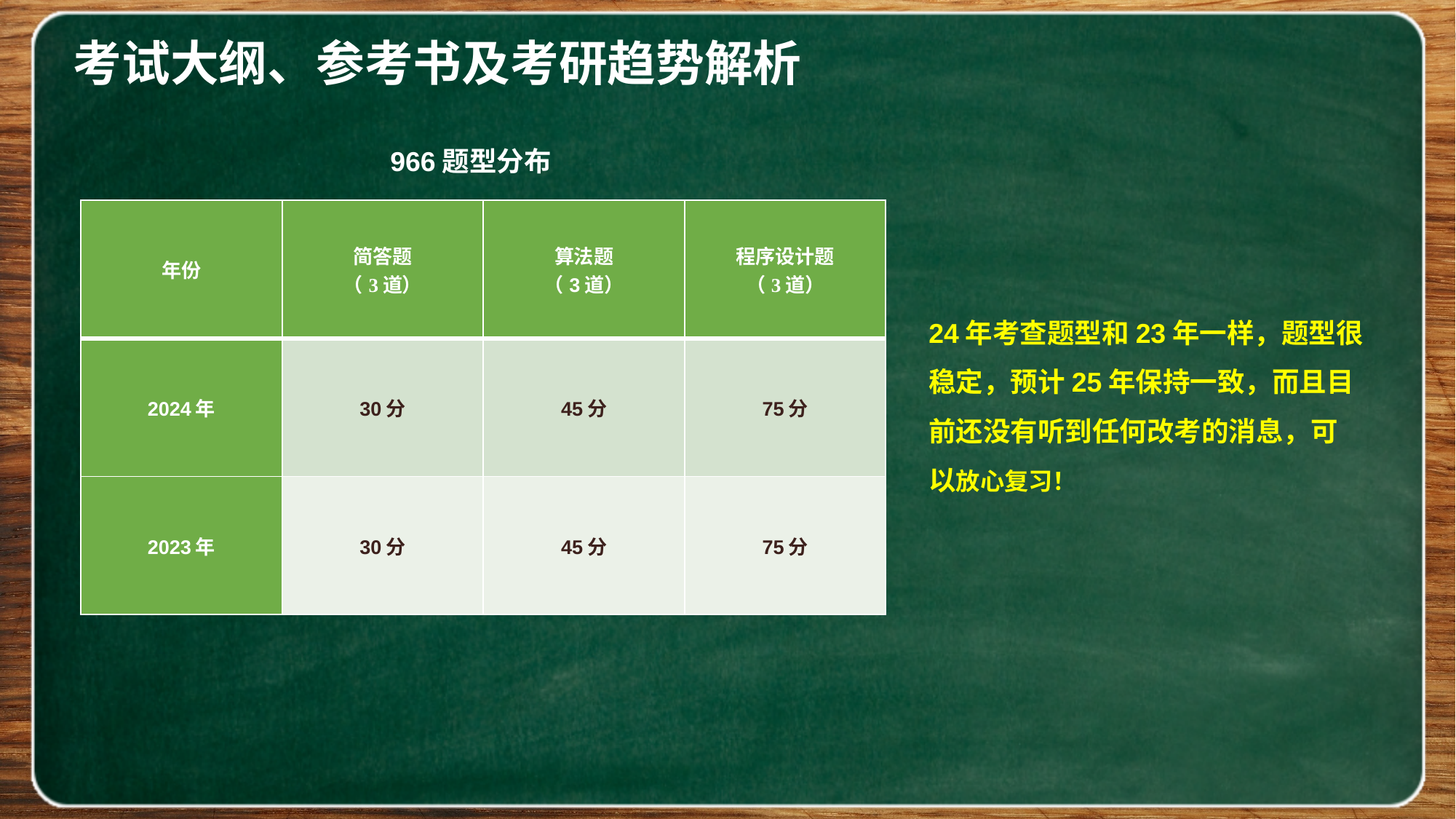

考试大纲、参考书及考研趋势解析
966题型分布
| 年份 | 简答题 （3道） | 算法题 （3道） | 程序设计题 （3道） |
| --- | --- | --- | --- |
| 2024年 | 30分 | 45分 | 75分 |
| 2023年 | 30分 | 45分 | 75分 |
24年考查题型和23年一样，题型很稳定，预计25年保持一致，而且目前还没有听到任何改考的消息，可以放心复习！